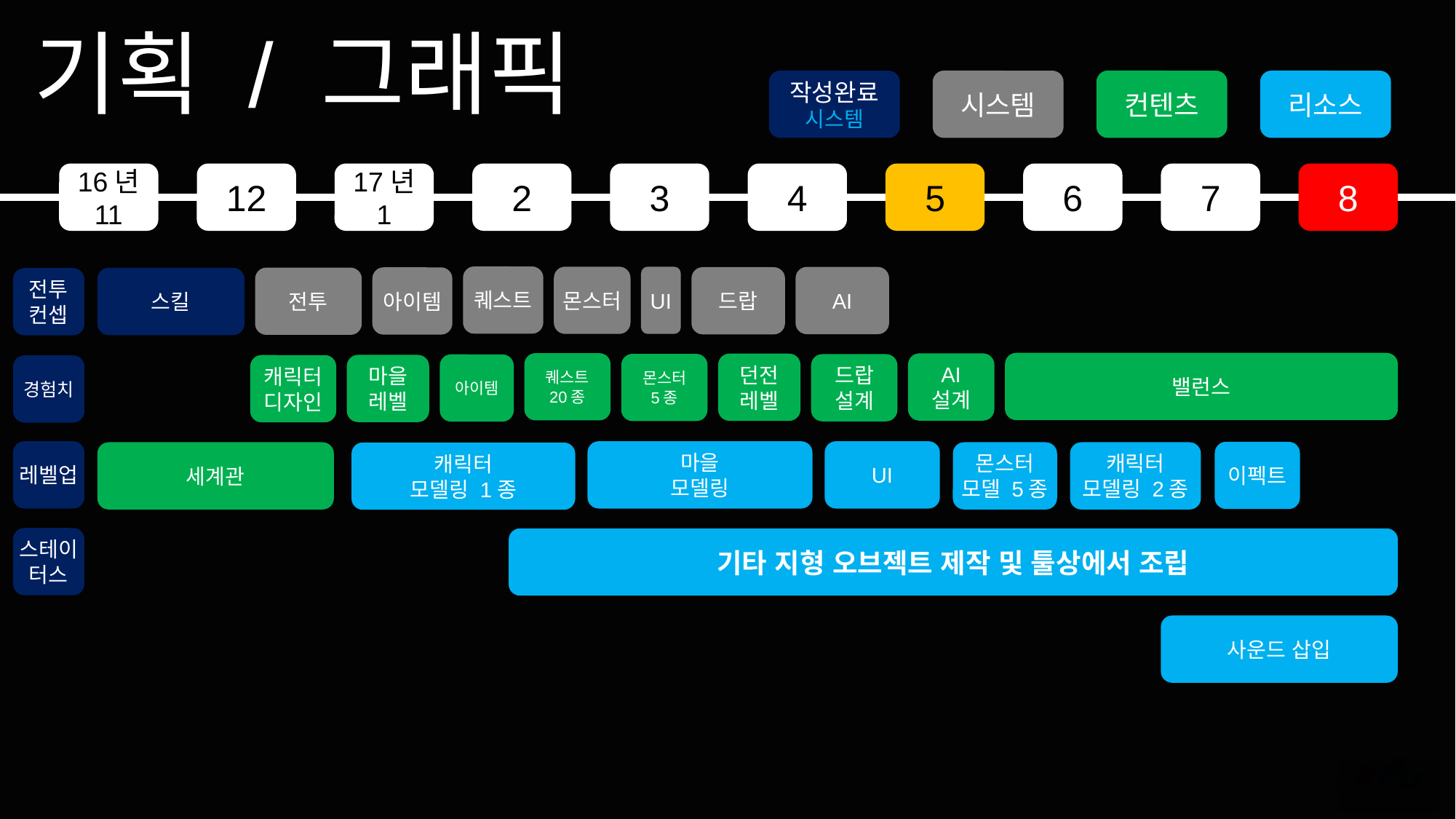

기획 / 그래픽
작성완료
시스템
시스템
컨텐츠
리소스
16년
11
12
17년
1
2
3
4
5
6
7
8
퀘스트
몬스터
UI
AI
드랍
아이템
전투
스킬
전투
컨셉
밸런스
퀘스트
20종
AI
설계
던전
레벨
몬스터
5종
드랍
설계
아이템
마을
레벨
캐릭터
디자인
경험치
레벨업
마을
모델링
UI
이펙트
세계관
몬스터
모델 5종
캐릭터
모델링 2종
캐릭터
모델링 1종
스테이터스
기타 지형 오브젝트 제작 및 툴상에서 조립
사운드 삽입